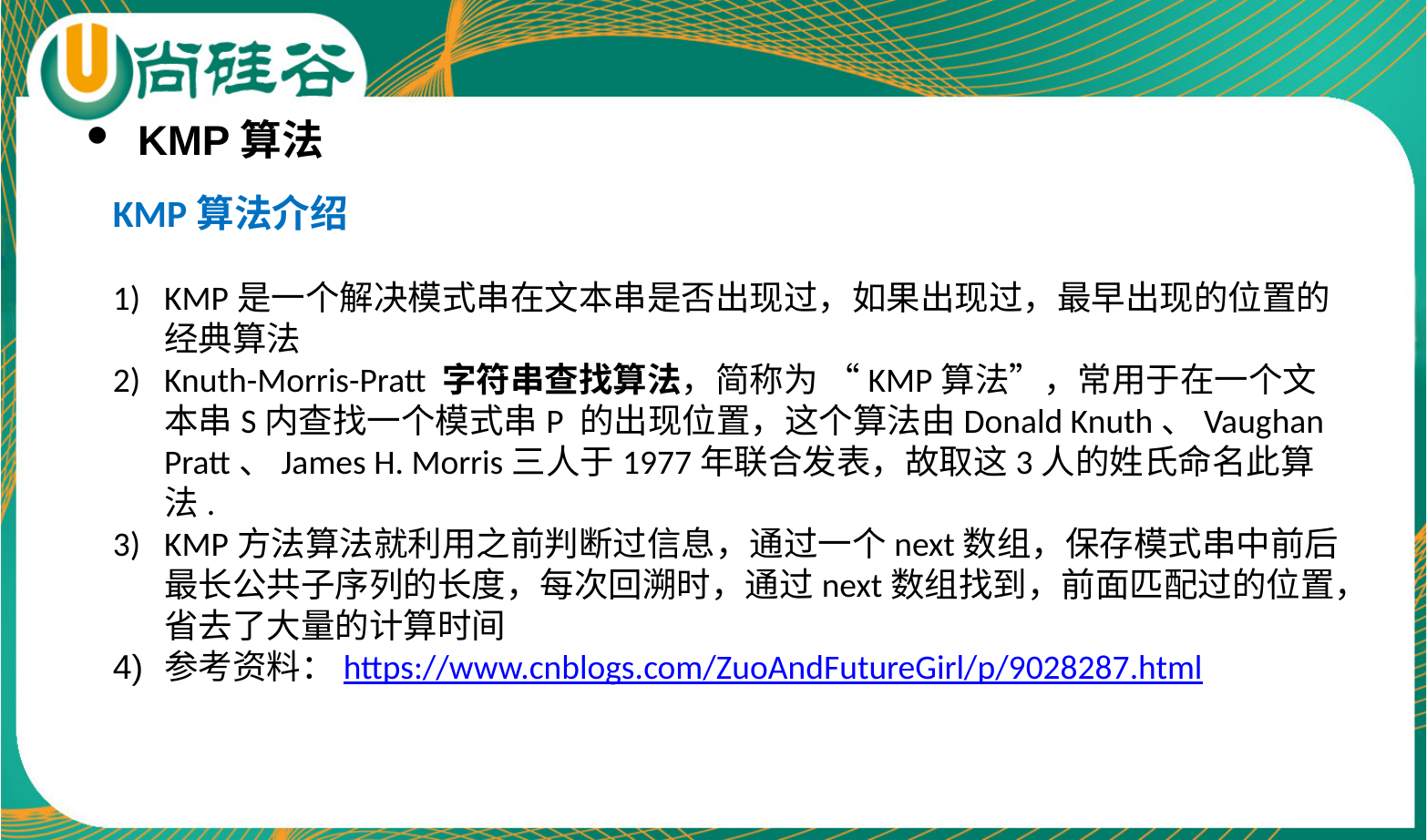

KMP算法
KMP算法介绍

KMP是一个解决模式串在文本串是否出现过，如果出现过，最早出现的位置的经典算法
Knuth-Morris-Pratt 字符串查找算法，简称为 “KMP算法”，常用于在一个文本串S内查找一个模式串P 的出现位置，这个算法由Donald Knuth、Vaughan Pratt、James H. Morris三人于1977年联合发表，故取这3人的姓氏命名此算法.
KMP方法算法就利用之前判断过信息，通过一个next数组，保存模式串中前后最长公共子序列的长度，每次回溯时，通过next数组找到，前面匹配过的位置，省去了大量的计算时间
参考资料：https://www.cnblogs.com/ZuoAndFutureGirl/p/9028287.html